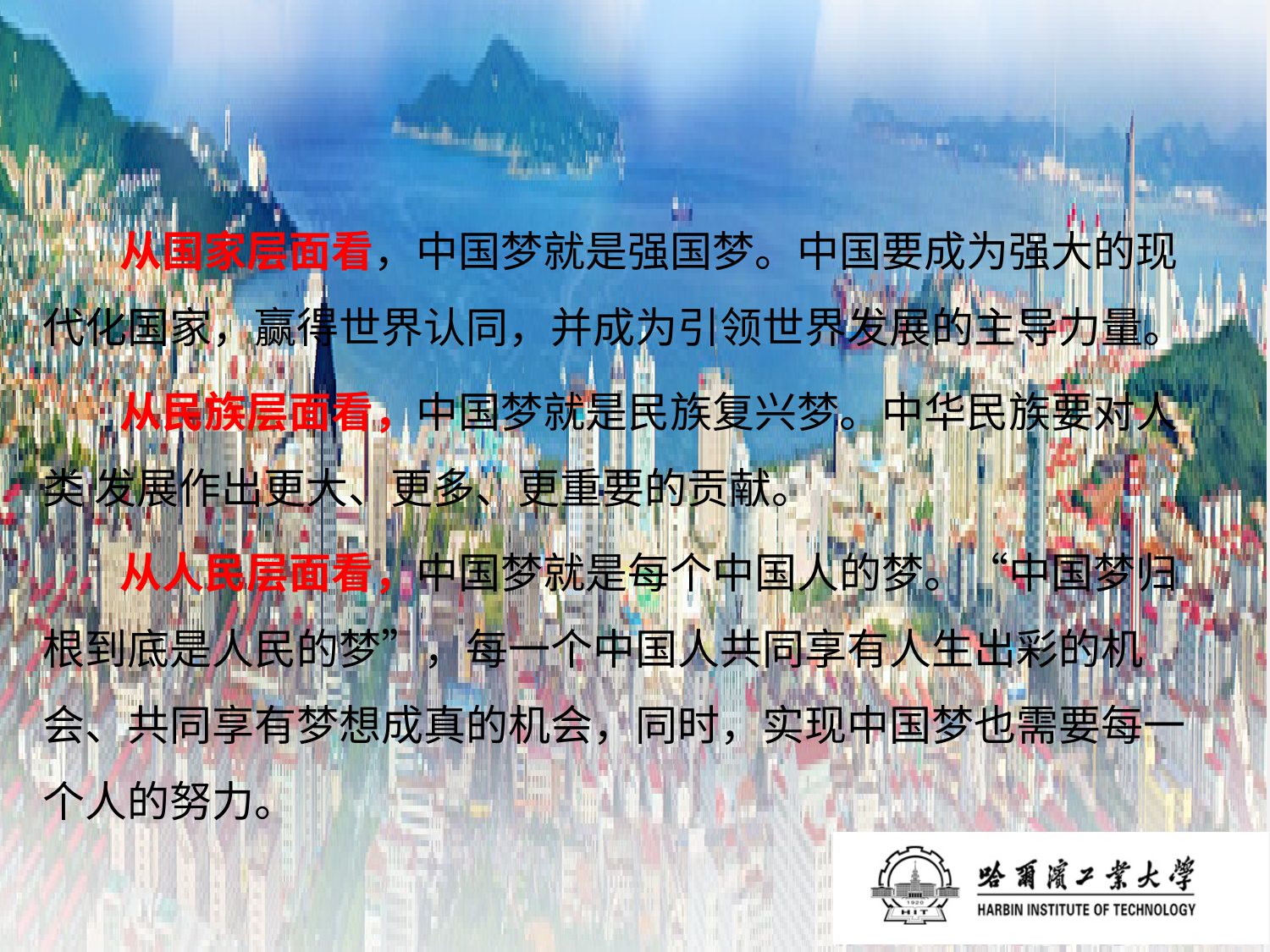

从国家层面看，中国梦就是强国梦。中国要成为强大的现代化国家，赢得世界认同，并成为引领世界发展的主导力量。
       从民族层面看，中国梦就是民族复兴梦。中华民族要对人类 发展作出更大、更多、更重要的贡献。
       从人民层面看，中国梦就是每个中国人的梦。“中国梦归根到底是人民的梦”，每一个中国人共同享有人生出彩的机会、共同享有梦想成真的机会，同时，实现中国梦也需要每一个人的努力。